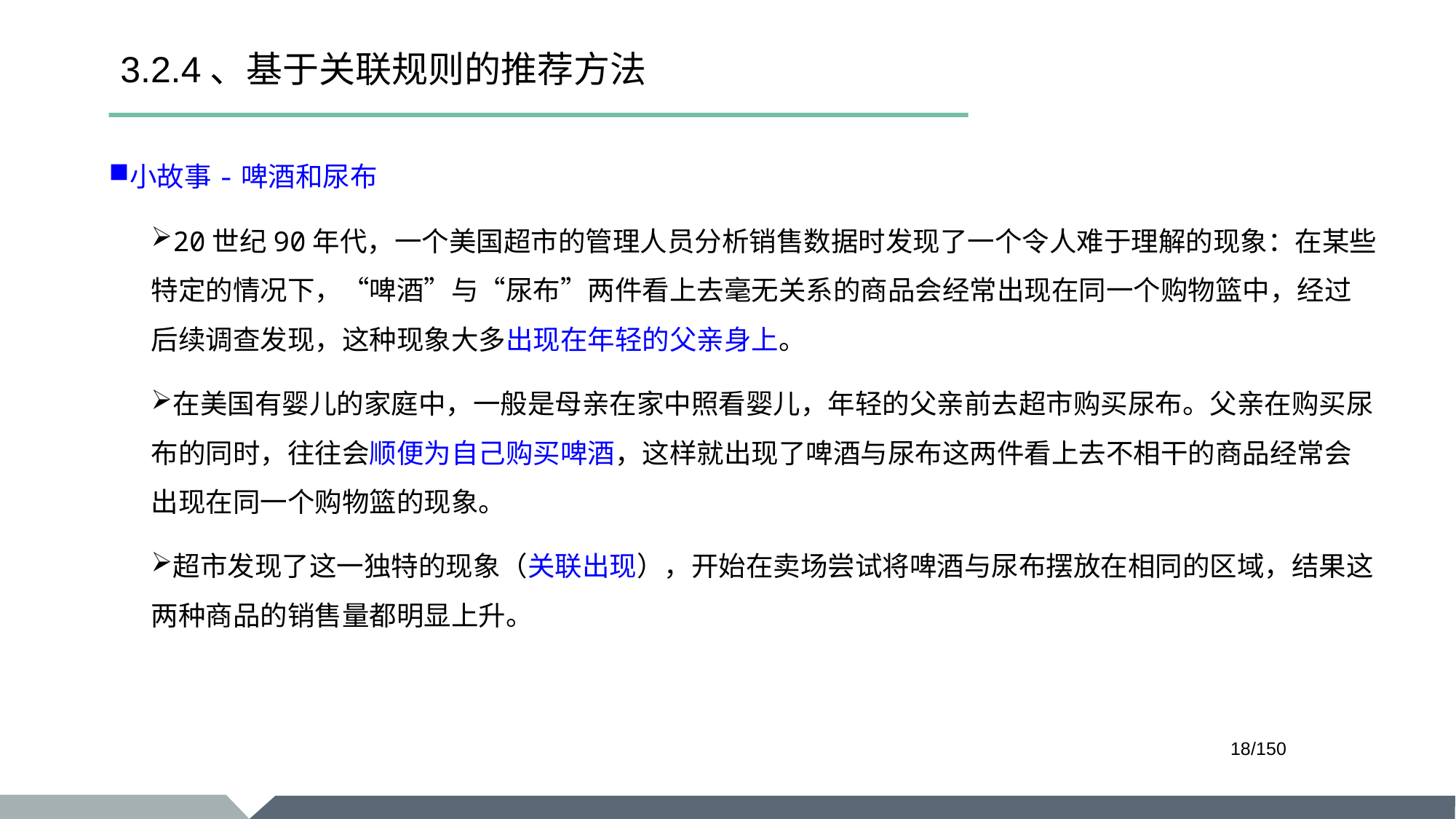

# 3.2.4、基于关联规则的推荐方法
小故事-啤酒和尿布
20世纪90年代，一个美国超市的管理人员分析销售数据时发现了一个令人难于理解的现象：在某些特定的情况下，“啤酒”与“尿布”两件看上去毫无关系的商品会经常出现在同一个购物篮中，经过后续调查发现，这种现象大多出现在年轻的父亲身上。
在美国有婴儿的家庭中，一般是母亲在家中照看婴儿，年轻的父亲前去超市购买尿布。父亲在购买尿布的同时，往往会顺便为自己购买啤酒，这样就出现了啤酒与尿布这两件看上去不相干的商品经常会出现在同一个购物篮的现象。
超市发现了这一独特的现象（关联出现），开始在卖场尝试将啤酒与尿布摆放在相同的区域，结果这两种商品的销售量都明显上升。
18/150